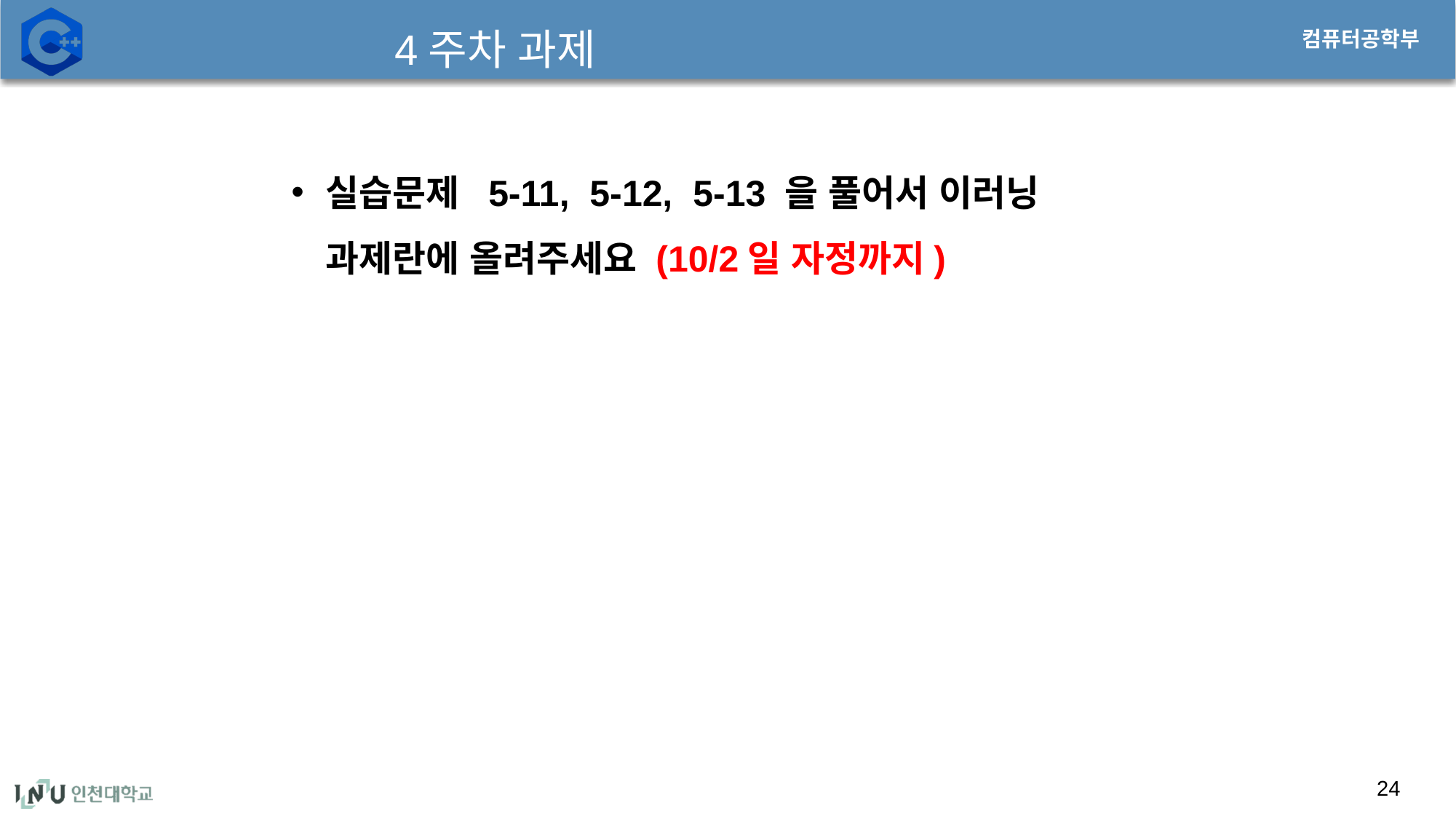

# 4주차 과제
실습문제  5-11,  5-12,  5-13 을 풀어서 이러닝 과제란에 올려주세요 (10/2일 자정까지)